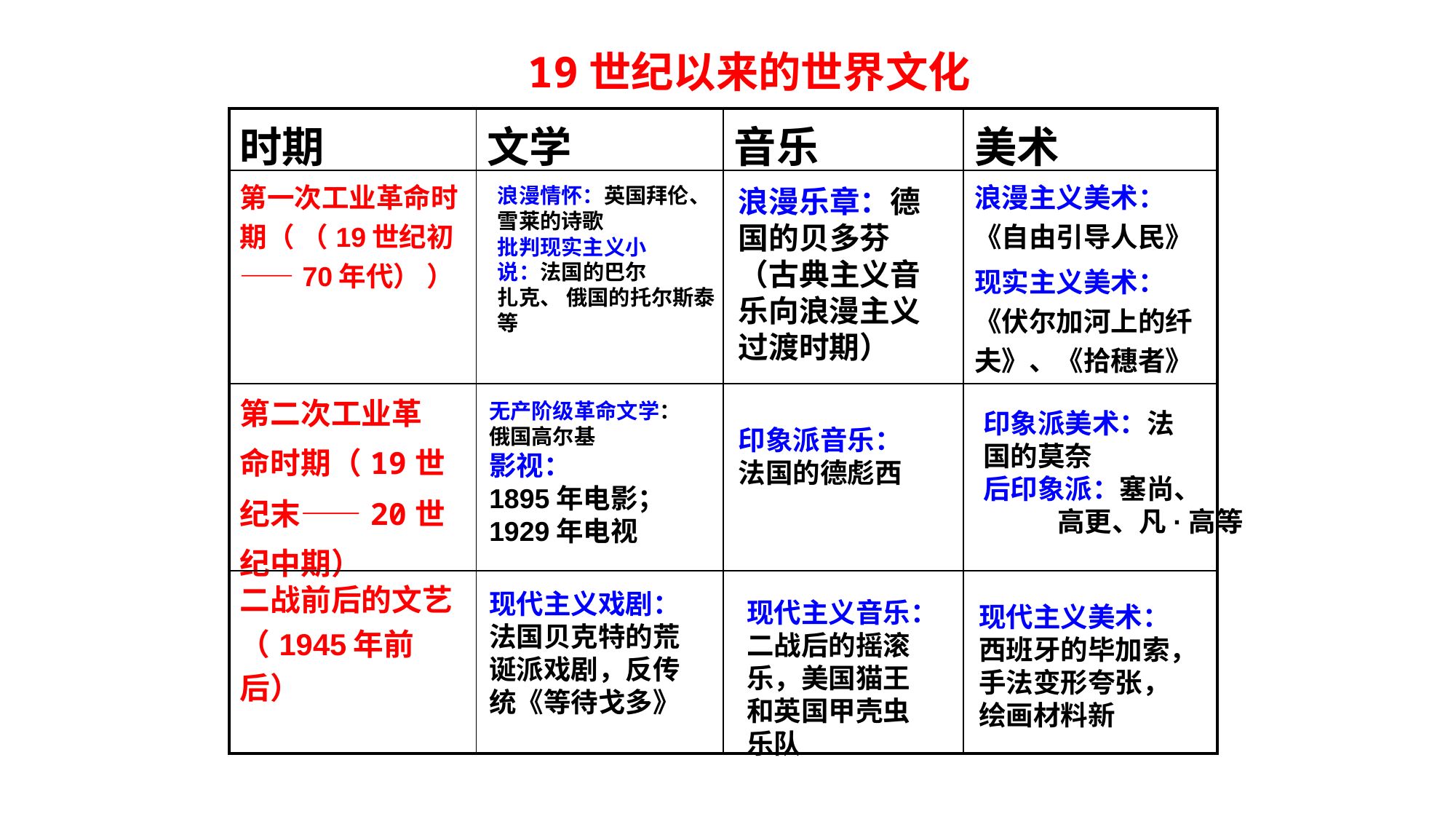

19世纪以来的世界文化
| 时期 | 文学 | 音乐 | 美术 |
| --- | --- | --- | --- |
| 第一次工业革命时期（ （19世纪初——70年代） ） |  |  | 浪漫主义美术：《自由引导人民》 现实主义美术：《伏尔加河上的纤夫》、《拾穗者》 |
| 第二次工业革 命时期（19世 纪末——20世 纪中期） |  |  |  |
| 二战前后的文艺（1945年前后） |  |  |  |
浪漫情怀：英国拜伦、雪莱的诗歌
批判现实主义小
说：法国的巴尔
扎克、 俄国的托尔斯泰等

浪漫乐章：德国的贝多芬（古典主义音乐向浪漫主义过渡时期）
无产阶级革命文学：
俄国高尔基
影视：
1895年电影；1929年电视

印象派美术：法
国的莫奈
后印象派：塞尚、                      高更、凡·高等
印象派音乐：
法国的德彪西

现代主义戏剧：法国贝克特的荒诞派戏剧，反传统《等待戈多》
现代主义音乐：二战后的摇滚乐，美国猫王和英国甲壳虫乐队
现代主义美术：西班牙的毕加索，手法变形夸张，绘画材料新